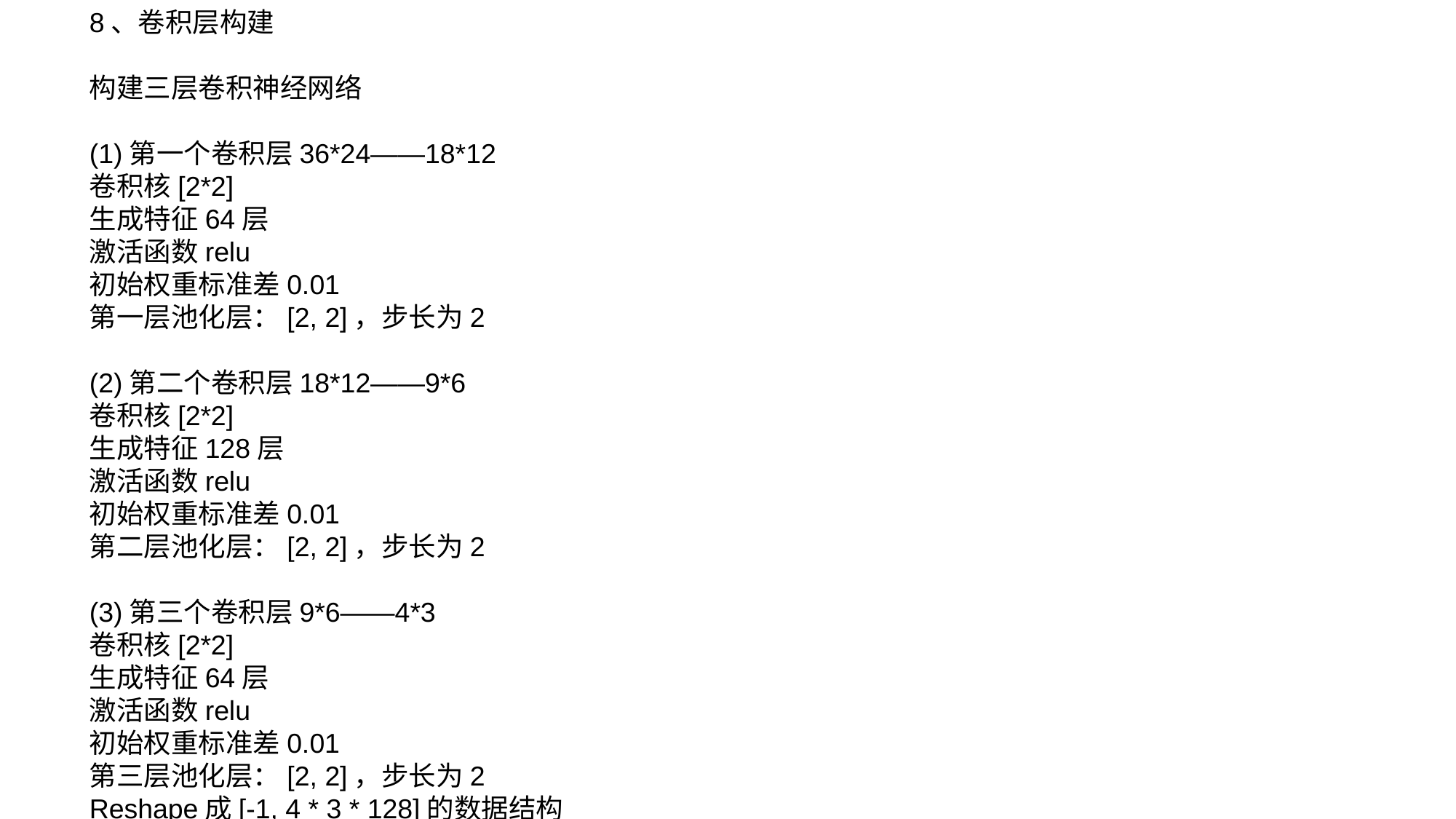

8、卷积层构建

构建三层卷积神经网络

(1)第一个卷积层36*24——18*12
卷积核[2*2]
生成特征64层
激活函数relu
初始权重标准差0.01
第一层池化层：[2, 2]，步长为2

(2)第二个卷积层18*12——9*6
卷积核[2*2]
生成特征128层
激活函数relu
初始权重标准差0.01
第二层池化层：[2, 2]，步长为2

(3)第三个卷积层9*6——4*3
卷积核[2*2]
生成特征64层
激活函数relu
初始权重标准差0.01
第三层池化层：[2, 2]，步长为2
Reshape成[-1, 4 * 3 * 128]的数据结构